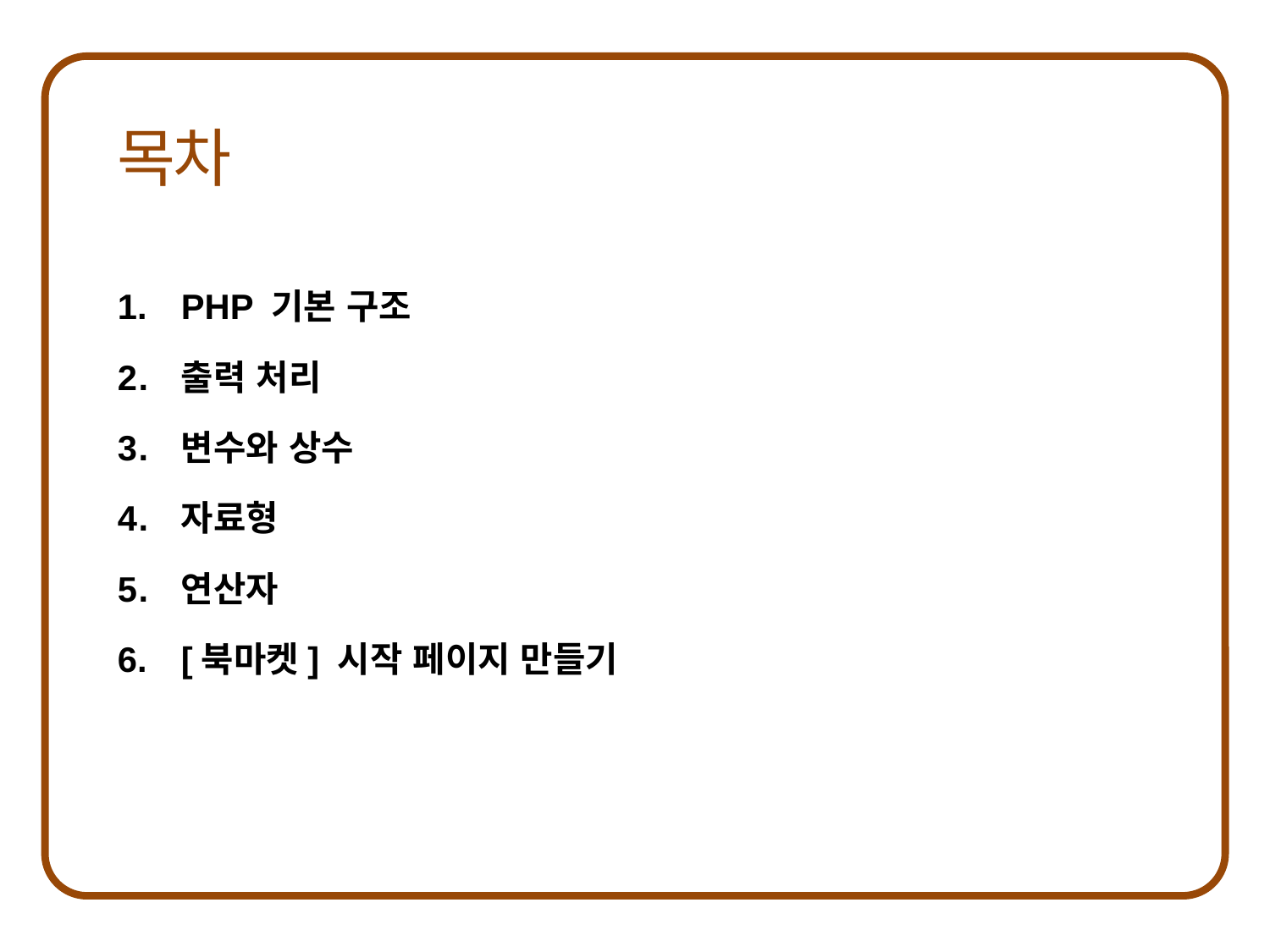

PHP 기본 구조
출력 처리
변수와 상수
자료형
연산자
[북마켓] 시작 페이지 만들기